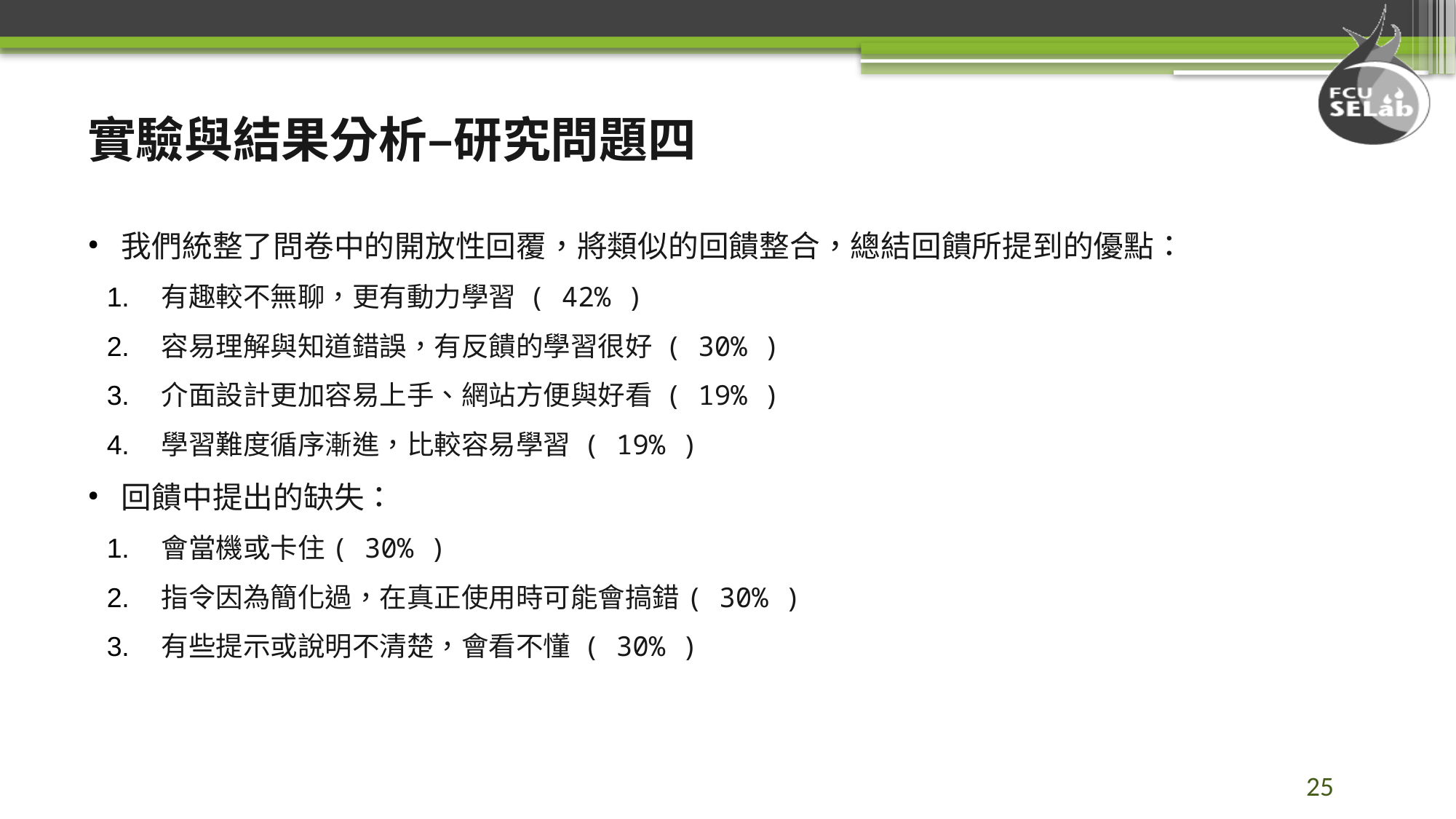

# 實驗與結果分析–研究問題四
我們統整了問卷中的開放性回覆，將類似的回饋整合，總結回饋所提到的優點：
有趣較不無聊，更有動力學習 ( 42% )
容易理解與知道錯誤，有反饋的學習很好 ( 30% )
介面設計更加容易上手、網站方便與好看 ( 19% )
學習難度循序漸進，比較容易學習 ( 19% )
回饋中提出的缺失：
會當機或卡住( 30% )
指令因為簡化過，在真正使用時可能會搞錯( 30% )
有些提示或說明不清楚，會看不懂 ( 30% )

25